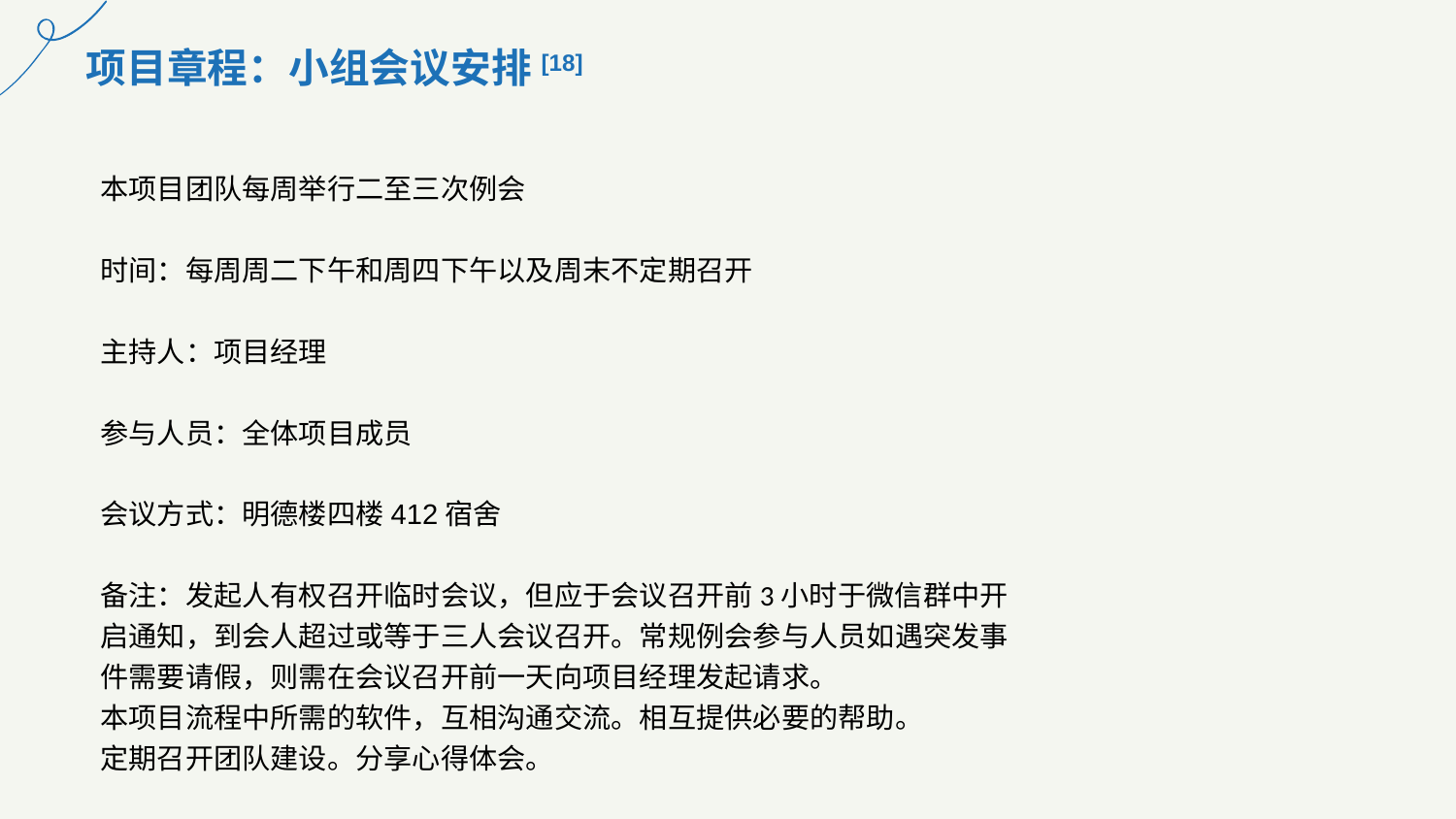

项目章程：小组会议安排[18]
本项目团队每周举行二至三次例会
时间：每周周二下午和周四下午以及周末不定期召开
主持人：项目经理
参与人员：全体项目成员
会议方式：明德楼四楼412宿舍
备注：发起人有权召开临时会议，但应于会议召开前3小时于微信群中开启通知，到会人超过或等于三人会议召开。常规例会参与人员如遇突发事件需要请假，则需在会议召开前一天向项目经理发起请求。本项目流程中所需的软件，互相沟通交流。相互提供必要的帮助。定期召开团队建设。分享心得体会。